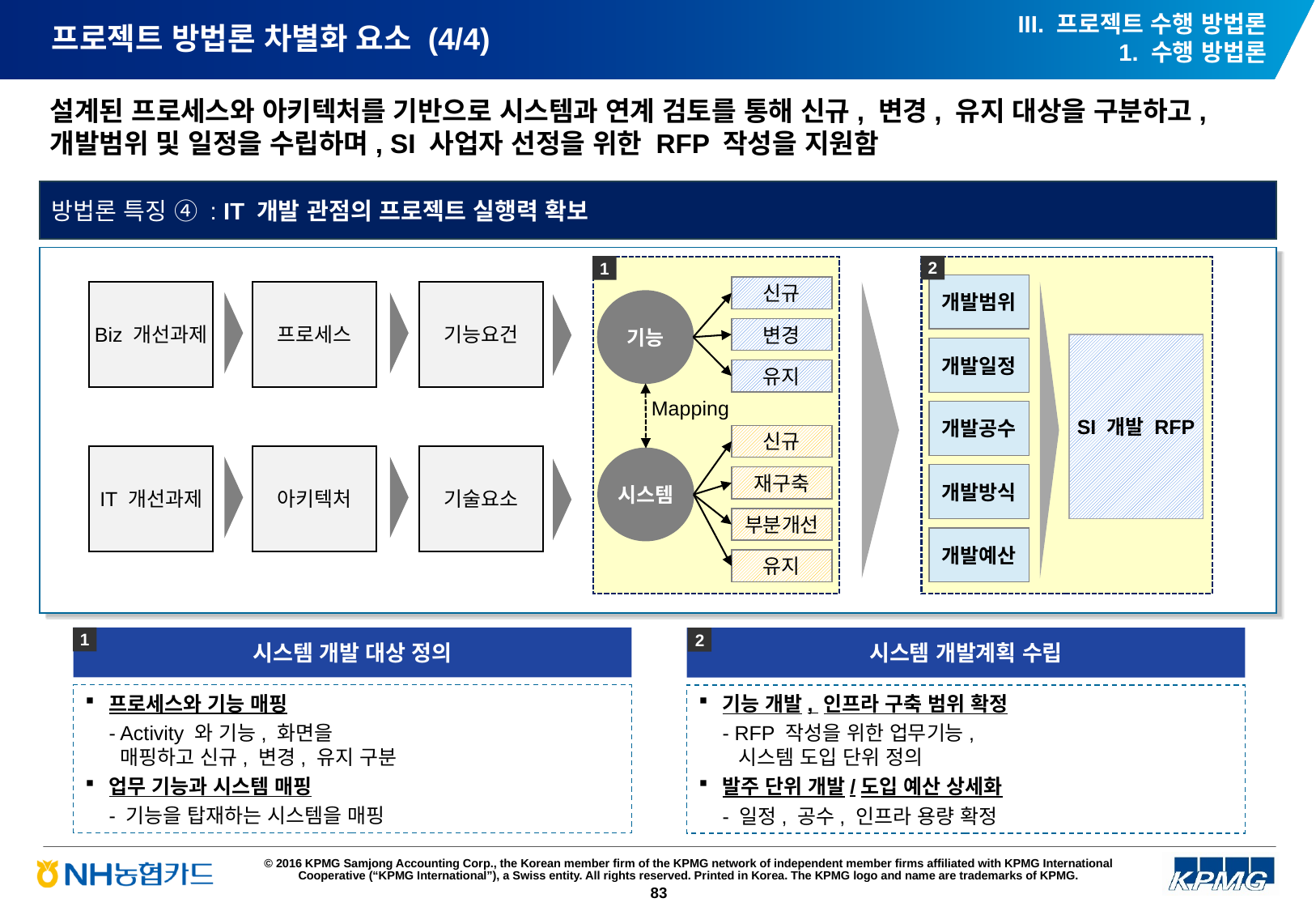

III. 프로젝트 수행 방법론
1. 수행 방법론
# 프로젝트 방법론 차별화 요소 (4/4)
설계된 프로세스와 아키텍처를 기반으로 시스템과 연계 검토를 통해 신규, 변경, 유지 대상을 구분하고, 개발범위 및 일정을 수립하며, SI 사업자 선정을 위한 RFP 작성을 지원함
방법론 특징 ④ : IT 개발 관점의 프로젝트 실행력 확보

2
1

개발범위
개발일정
개발공수
개발방식
개발예산
신규
변경
유지
Biz 개선과제
프로세스
기능요건

IT 개선과제
아키텍처
기술요소

기능
SI 개발 RFP
Mapping

신규
재구축
부분개선
유지
시스템
1
시스템 개발 대상 정의
2
시스템 개발계획 수립
프로세스와 기능 매핑
	- Activity 와 기능, 화면을
  매핑하고 신규, 변경, 유지 구분
업무 기능과 시스템 매핑
	- 기능을 탑재하는 시스템을 매핑
기능 개발, 인프라 구축 범위 확정
	- RFP 작성을 위한 업무기능,
  시스템 도입 단위 정의
발주 단위 개발/도입 예산 상세화
	- 일정, 공수, 인프라 용량 확정